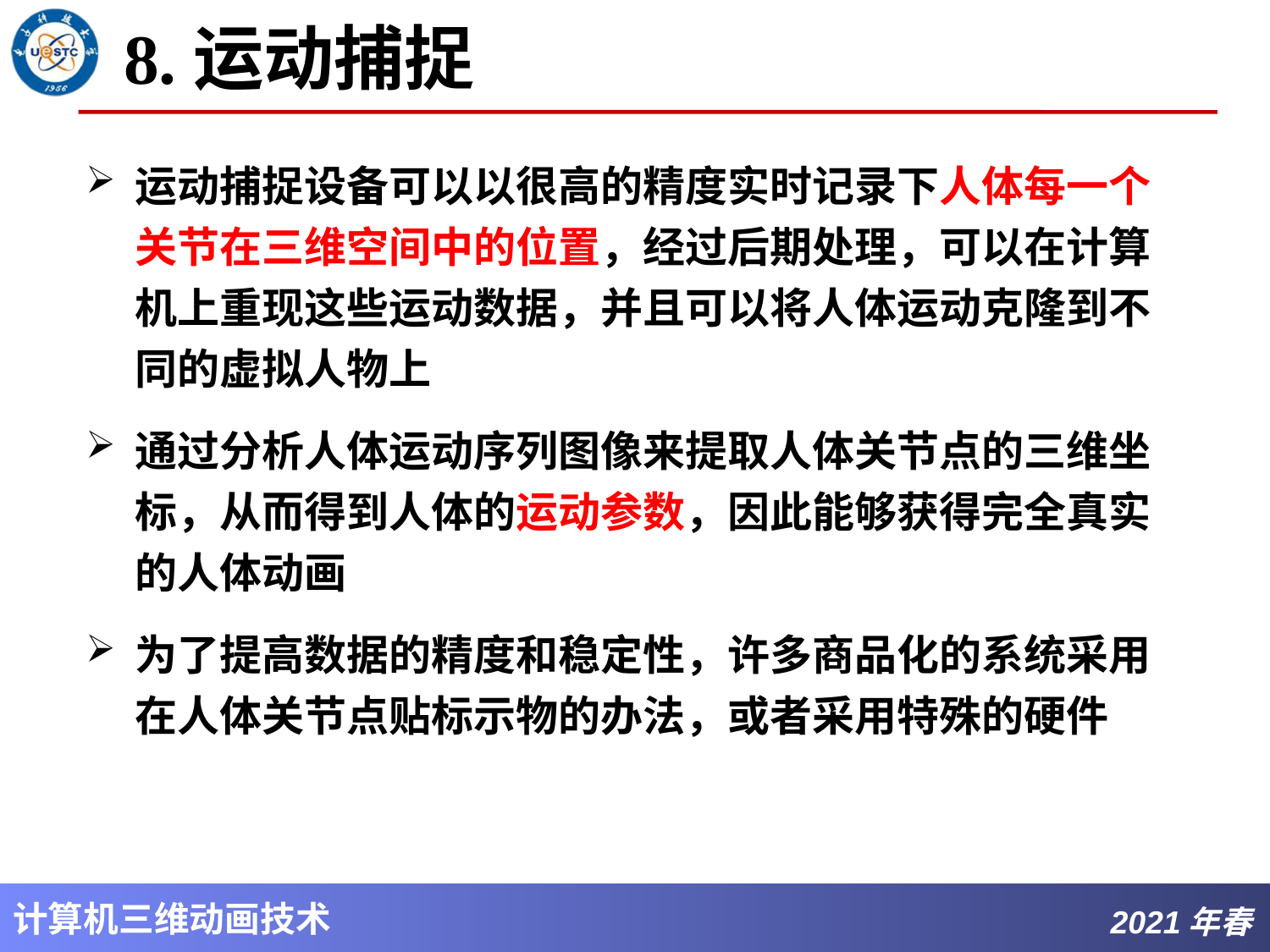

# 8.运动捕捉
运动捕捉设备可以以很高的精度实时记录下人体每一个关节在三维空间中的位置，经过后期处理，可以在计算机上重现这些运动数据，并且可以将人体运动克隆到不同的虚拟人物上
通过分析人体运动序列图像来提取人体关节点的三维坐标，从而得到人体的运动参数，因此能够获得完全真实的人体动画
为了提高数据的精度和稳定性，许多商品化的系统采用在人体关节点贴标示物的办法，或者采用特殊的硬件